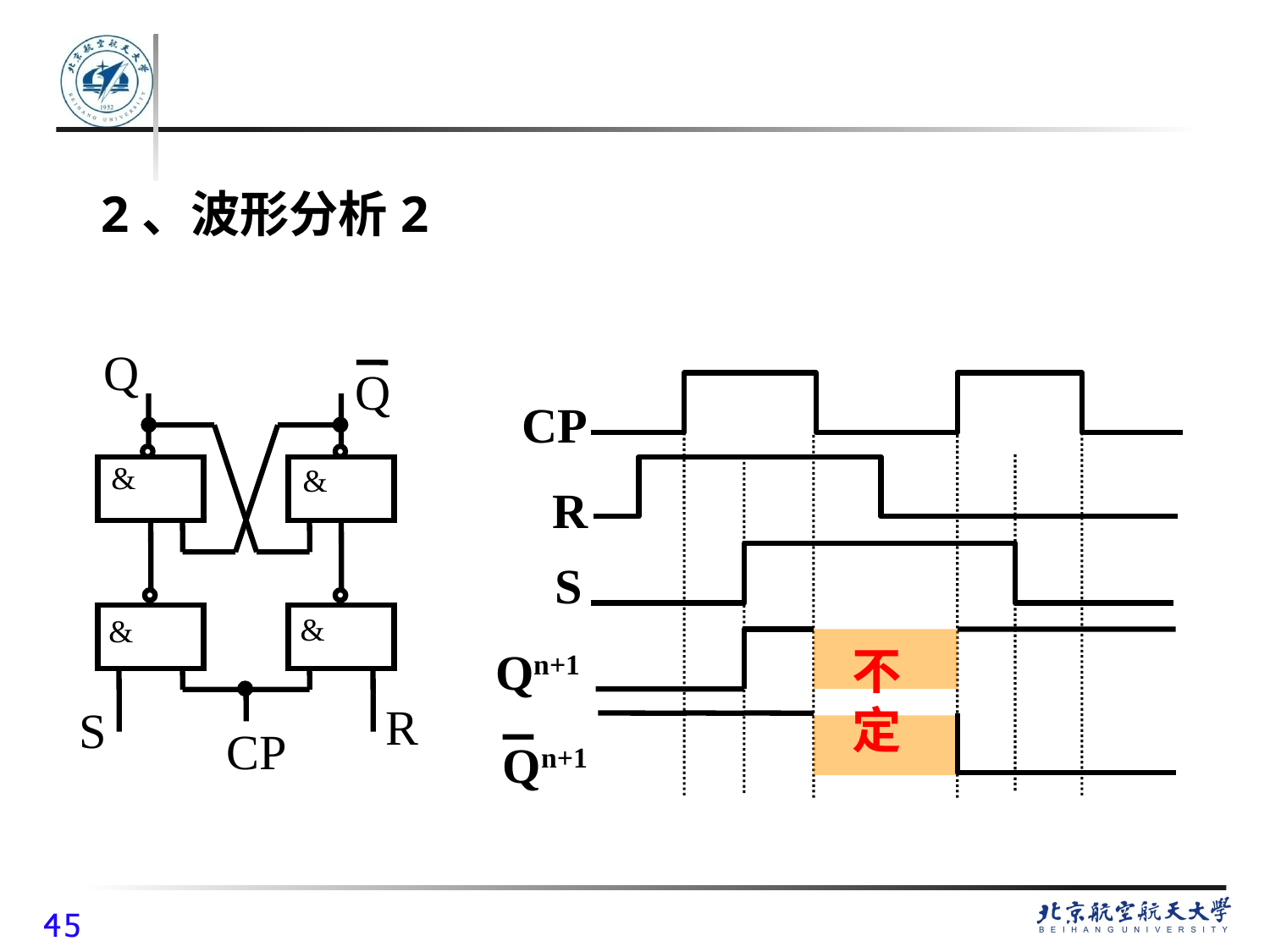

2、波形分析2
Q
Q

R
S
CP
&
&
&
&

CP

R

S

不定
Qn+1

Qn+1

45